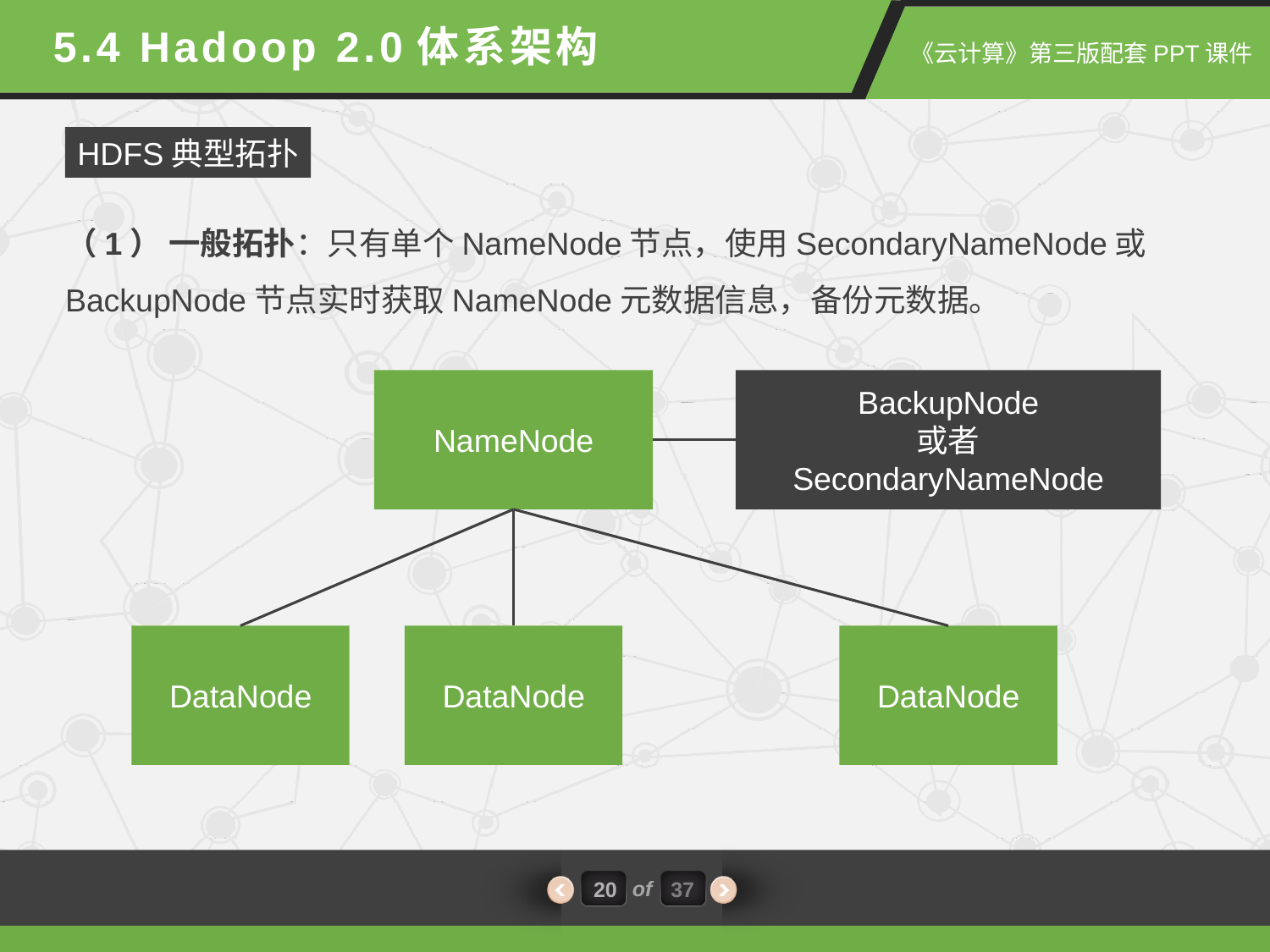

5.4 Hadoop 2.0体系架构
HDFS典型拓扑
（1） 一般拓扑：只有单个NameNode节点，使用SecondaryNameNode或BackupNode节点实时获取NameNode元数据信息，备份元数据。
NameNode
BackupNode
或者
SecondaryNameNode
DataNode
DataNode
DataNode
20